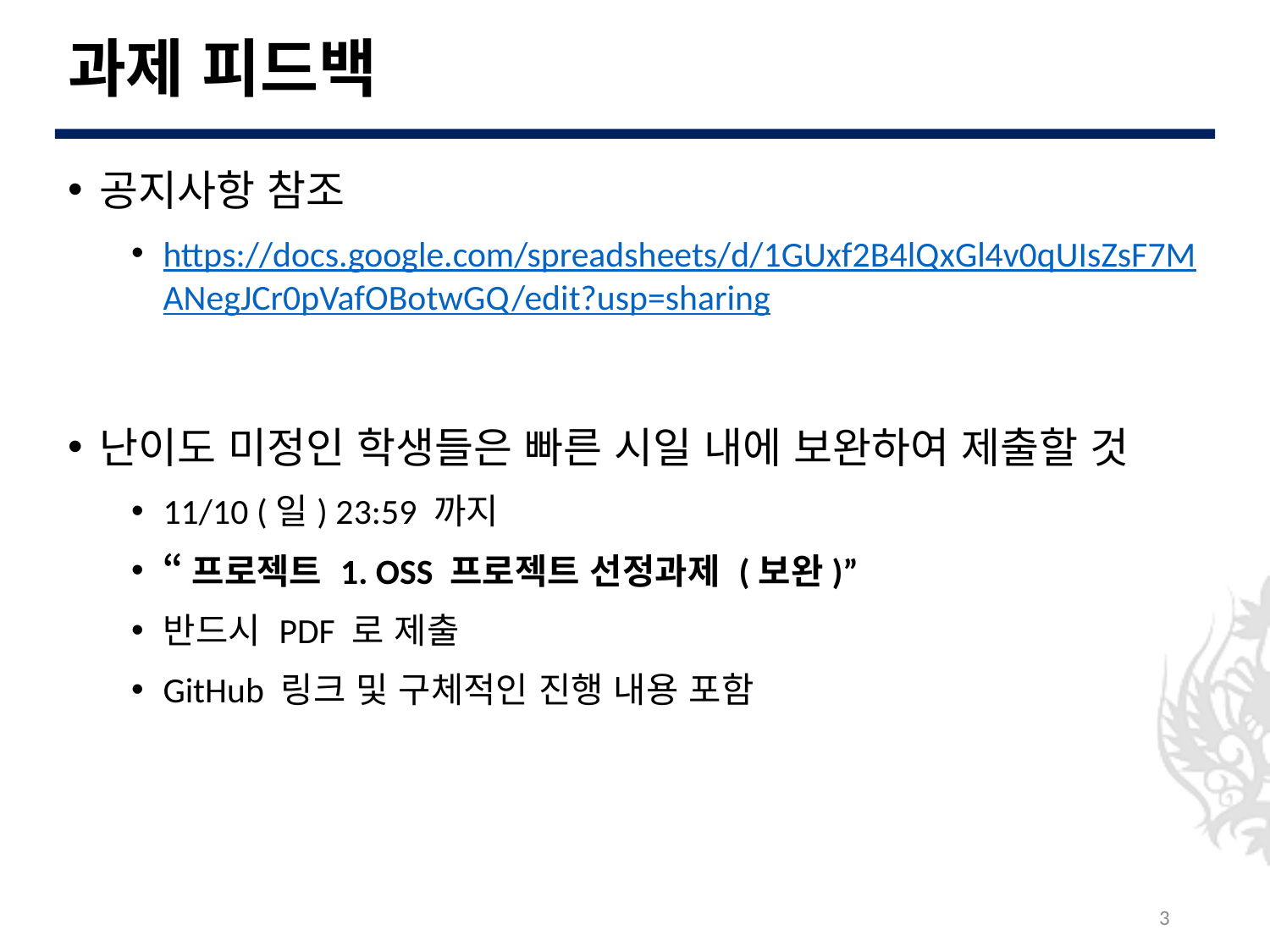

# 과제 피드백
공지사항 참조
https://docs.google.com/spreadsheets/d/1GUxf2B4lQxGl4v0qUIsZsF7MANegJCr0pVafOBotwGQ/edit?usp=sharing

난이도 미정인 학생들은 빠른 시일 내에 보완하여 제출할 것
11/10 (일) 23:59 까지
“프로젝트 1. OSS 프로젝트 선정과제 (보완)”
반드시 PDF 로 제출
GitHub 링크 및 구체적인 진행 내용 포함
3